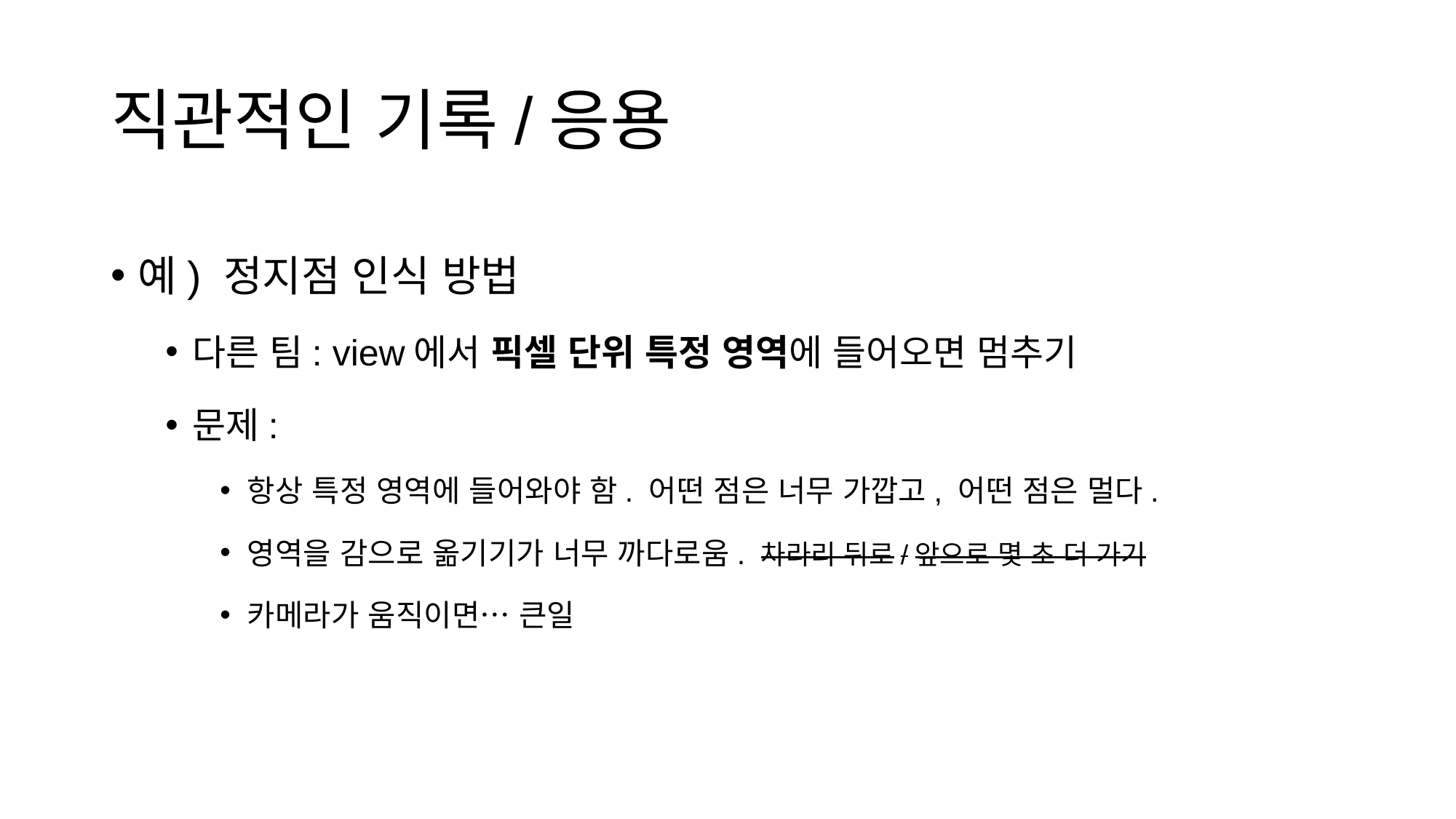

# 직관적인 기록/응용
예) 정지점 인식 방법
다른 팀: view에서 픽셀 단위 특정 영역에 들어오면 멈추기
문제:
항상 특정 영역에 들어와야 함. 어떤 점은 너무 가깝고, 어떤 점은 멀다.
영역을 감으로 옮기기가 너무 까다로움. 차라리 뒤로/앞으로 몇 초 더 가기
카메라가 움직이면… 큰일